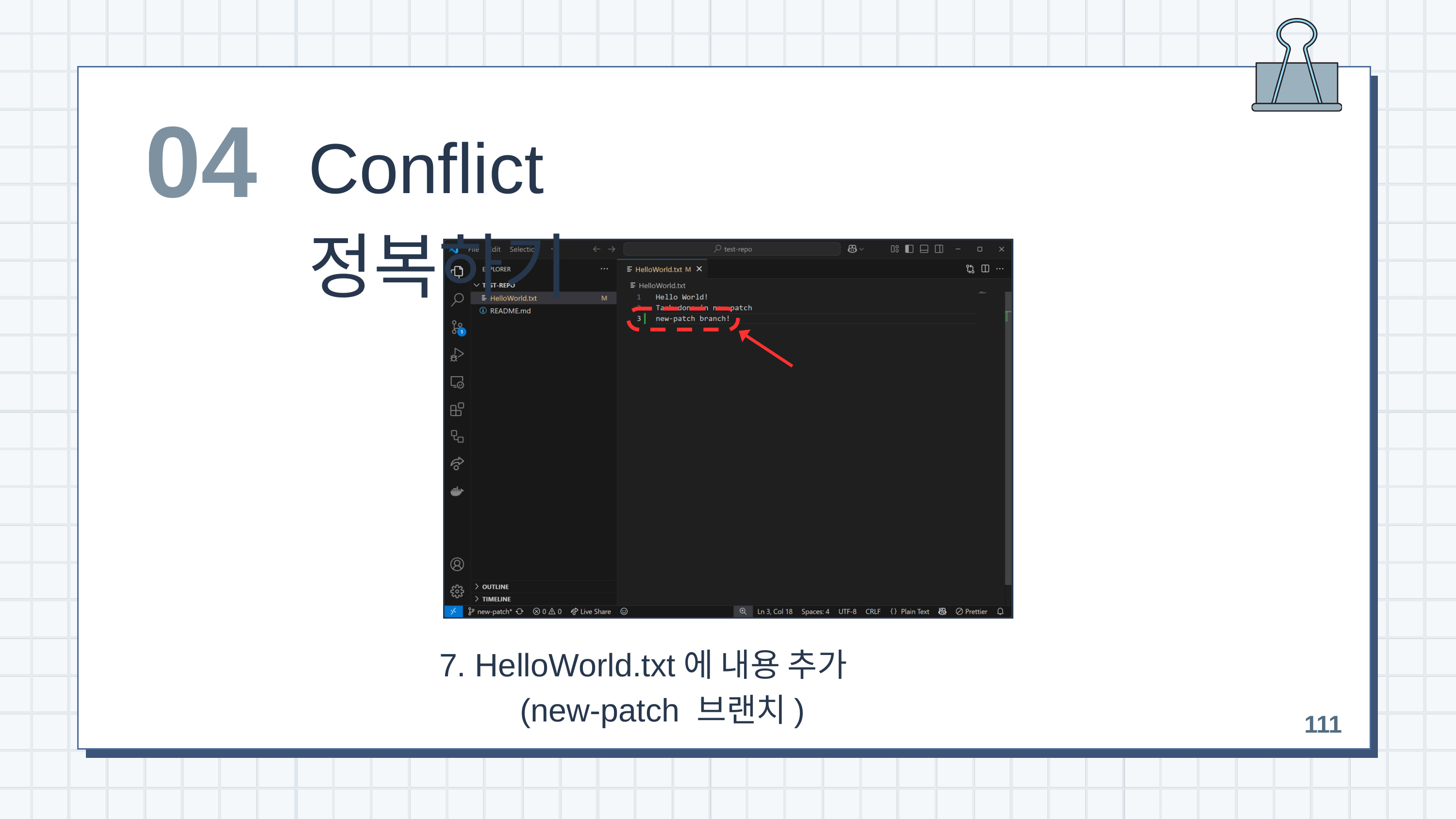

04
Conflict 정복하기

   7. HelloWorld.txt에 내용 추가
            (new-patch 브랜치)
111